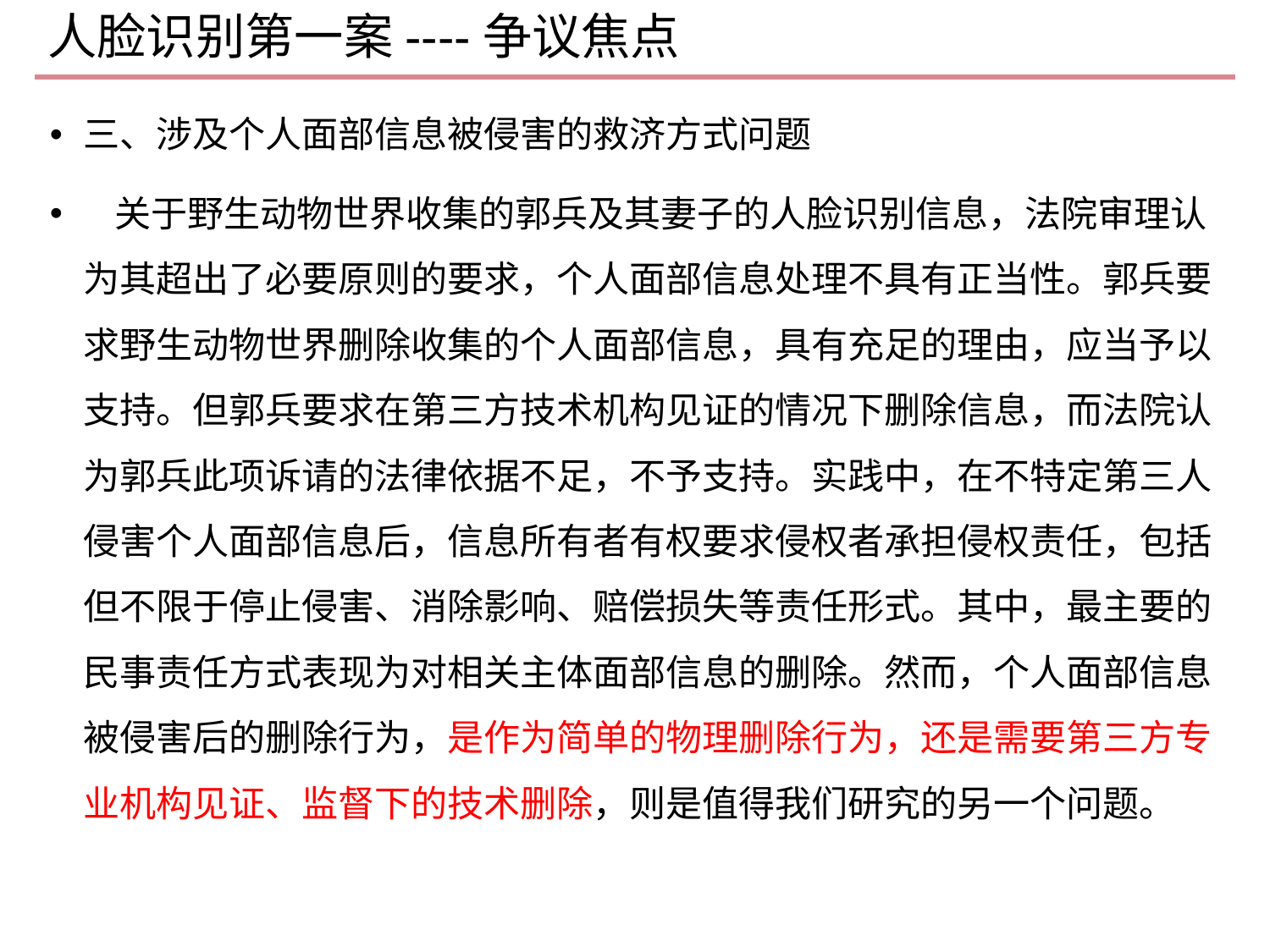

# 人脸识别第一案----争议焦点
三、涉及个人面部信息被侵害的救济方式问题
   关于野生动物世界收集的郭兵及其妻子的人脸识别信息，法院审理认为其超出了必要原则的要求，个人面部信息处理不具有正当性。郭兵要求野生动物世界删除收集的个人面部信息，具有充足的理由，应当予以支持。但郭兵要求在第三方技术机构见证的情况下删除信息，而法院认为郭兵此项诉请的法律依据不足，不予支持。实践中，在不特定第三人侵害个人面部信息后，信息所有者有权要求侵权者承担侵权责任，包括但不限于停止侵害、消除影响、赔偿损失等责任形式。其中，最主要的民事责任方式表现为对相关主体面部信息的删除。然而，个人面部信息被侵害后的删除行为，是作为简单的物理删除行为，还是需要第三方专业机构见证、监督下的技术删除，则是值得我们研究的另一个问题。